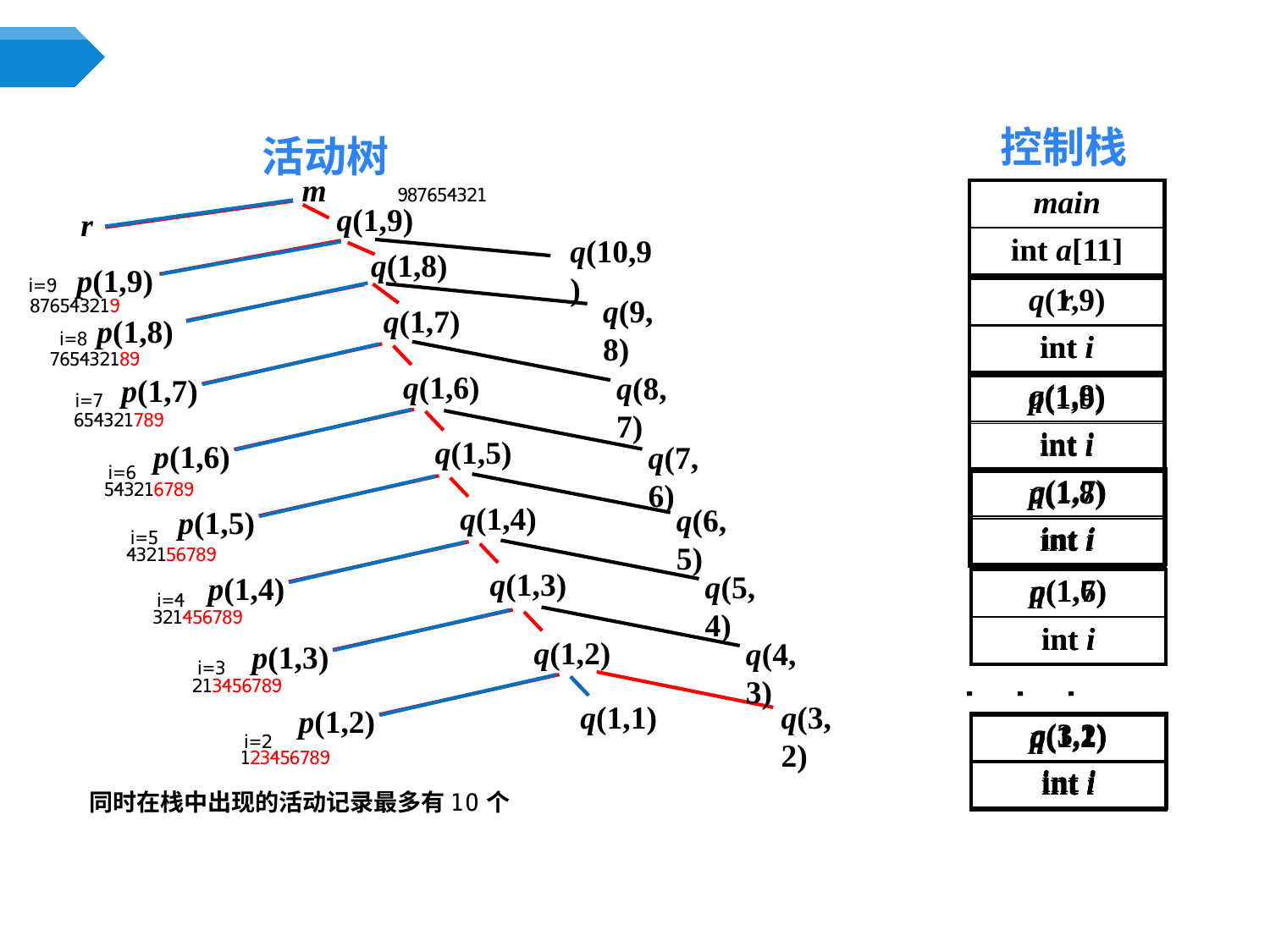

控制栈
活动树
m
987654321
| main |
| --- |
| int a[11] |
q(1,9)
r

q(10,9)

q(9,8)

q(8,7)

q(7,6)

q(6,5)

q(5,4)

q(4,3)

q(1,8)

p(1,9)
i=9
876543219
| r |
| --- |
| int i |
| q(1,9) |
| --- |
| int i |

q(1,7)
p(1,8)
i=8
765432189

q(1,6)
p(1,7)
| q(1,8) |
| --- |
| int i |
| p(1,9) |
| --- |
| int i |
i=7
654321789

q(1,5)
p(1,6)
i=6
543216789
| q(1,7) |
| --- |
| int i |
| p(1,8) |
| --- |
| int i |

q(1,4)
p(1,5)
i=5
432156789

q(1,3)
p(1,4)
| p(1,7) |
| --- |
| int i |
| q(1,6) |
| --- |
| int i |
i=4
321456789

q(1,2)
p(1,3)
i=3
213456789

···

q(3,2)
q(1,1)
p(1,2)
| q(3,2) |
| --- |
| int i |
| p(1,2) |
| --- |
| int i |
| q(1,1) |
| --- |
| int i |
i=2
123456789
同时在栈中出现的活动记录最多有10个